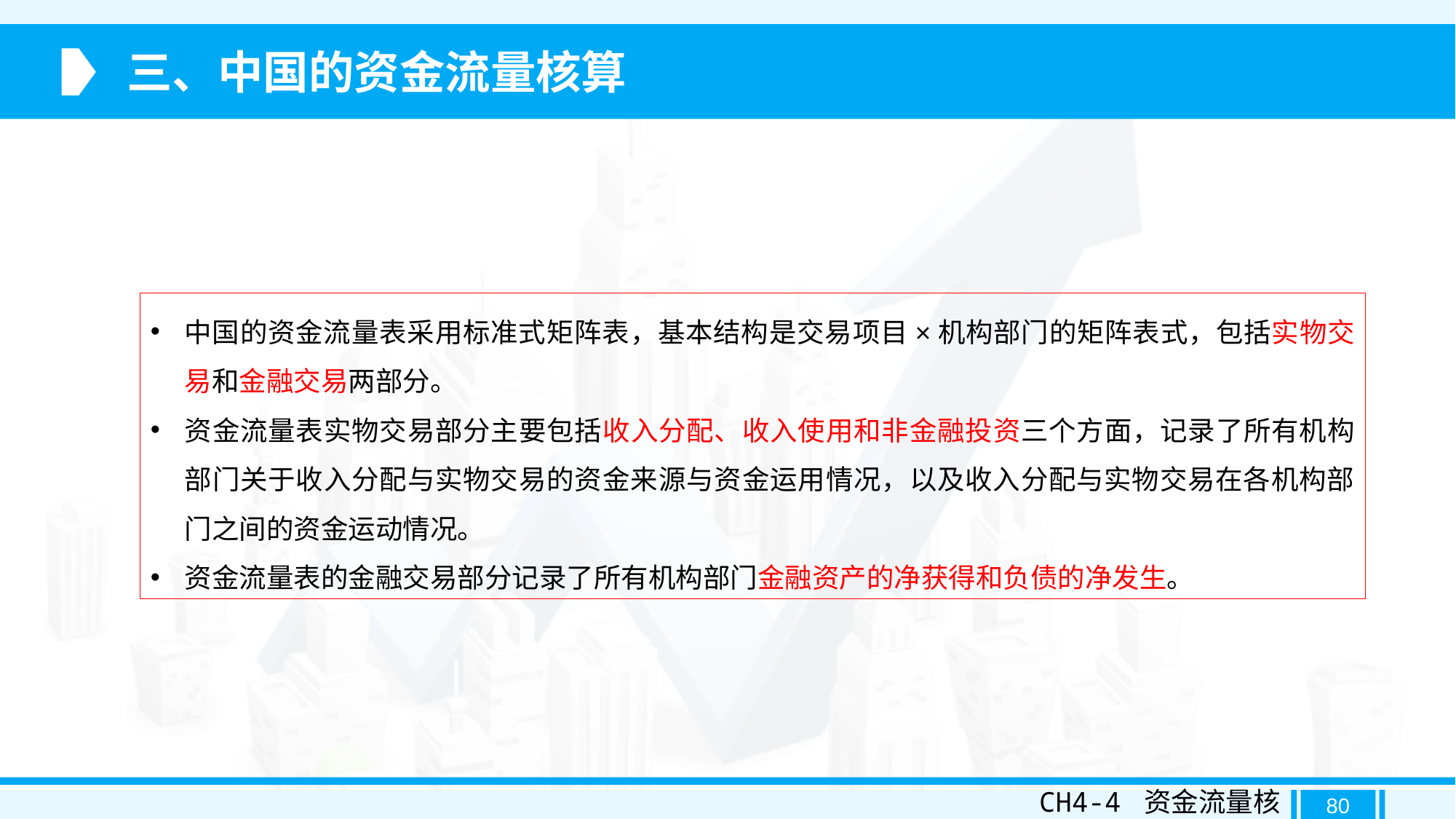

三、中国的资金流量核算

中国的资金流量表采用标准式矩阵表，基本结构是交易项目×机构部门的矩阵表式，包括实物交易和金融交易两部分。
资金流量表实物交易部分主要包括收入分配、收入使用和非金融投资三个方面，记录了所有机构部门关于收入分配与实物交易的资金来源与资金运用情况，以及收入分配与实物交易在各机构部门之间的资金运动情况。
资金流量表的金融交易部分记录了所有机构部门金融资产的净获得和负债的净发生。
CH4-4 资金流量核算
80